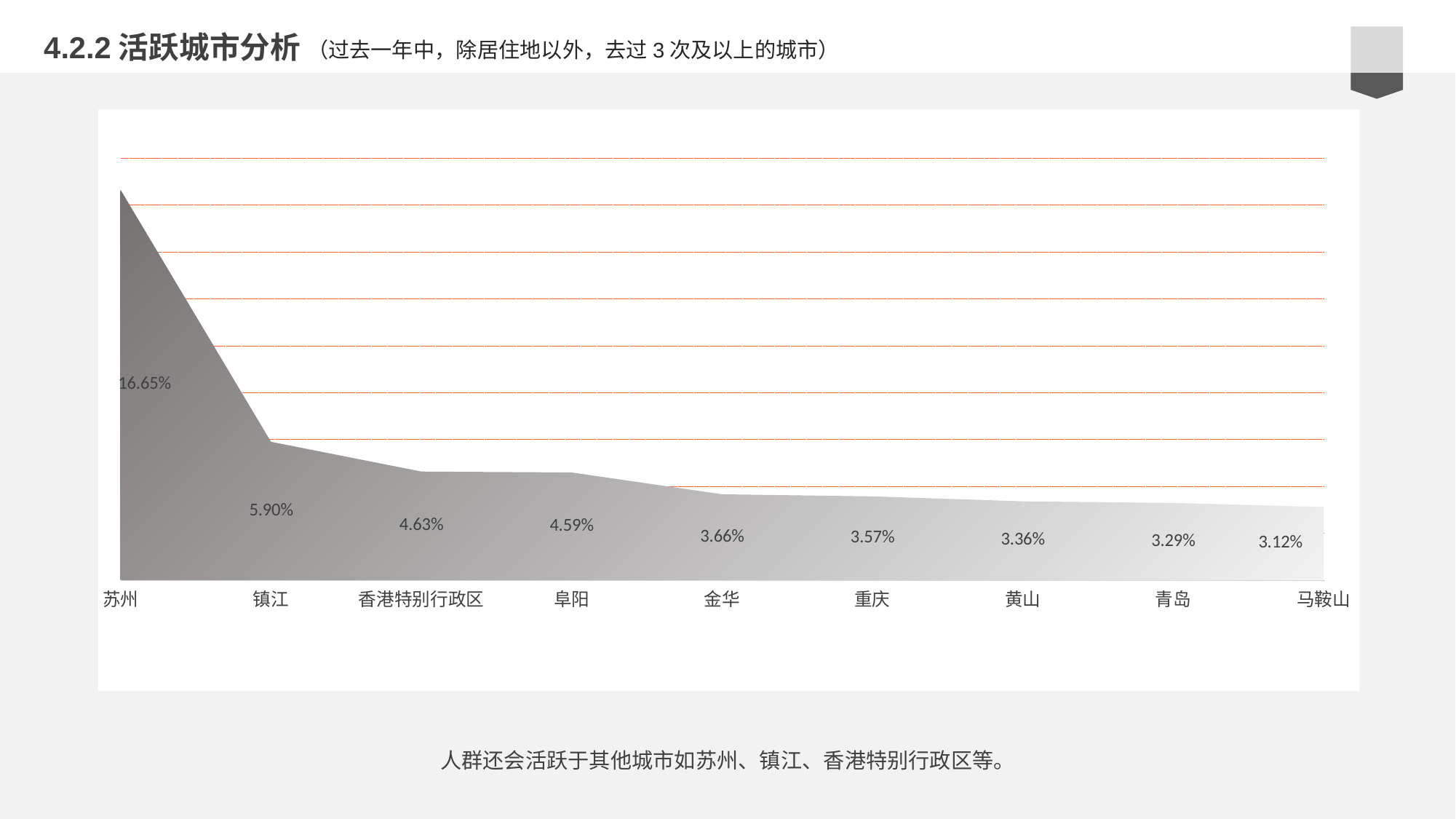

4.2.2活跃城市分析
116
（过去一年中，除居住地以外，去过3次及以上的城市）

### Chart

| Category | 占比 |
|---|---|
| 苏州 | 0.1665 |
| 镇江 | 0.059 |
| 香港特别行政区 | 0.0463 |
| 阜阳 | 0.0459 |
| 金华 | 0.0366 |
| 重庆 | 0.0357 |
| 黄山 | 0.0336 |
| 青岛 | 0.0329 |
| 马鞍山 | 0.0312 |
人群还会活跃于其他城市如苏州、镇江、香港特别行政区等。